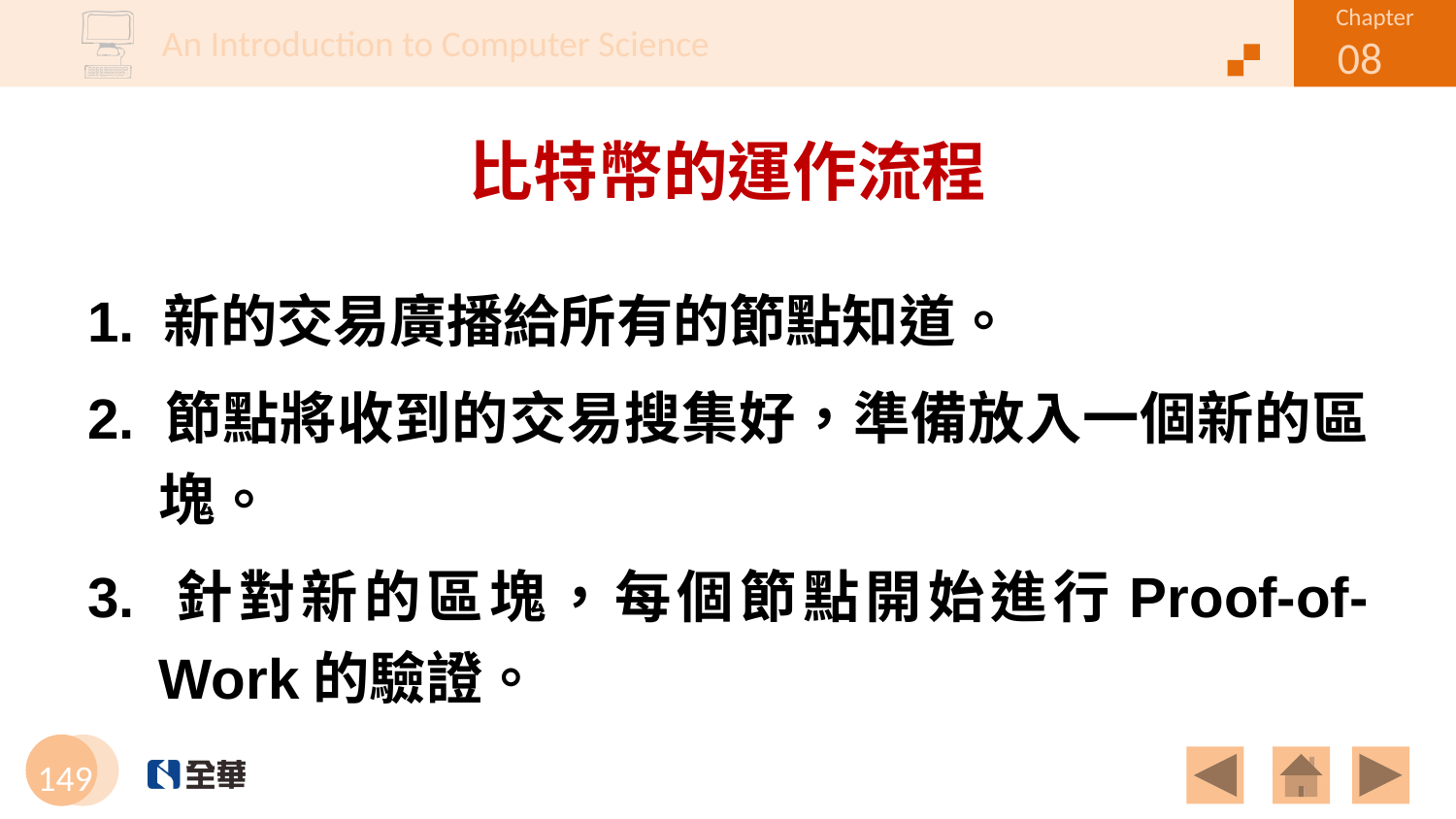

# 比特幣的運作流程
1. 新的交易廣播給所有的節點知道。
2. 節點將收到的交易搜集好，準備放入一個新的區塊。
3. 針對新的區塊，每個節點開始進行Proof-of-
Work的驗證。